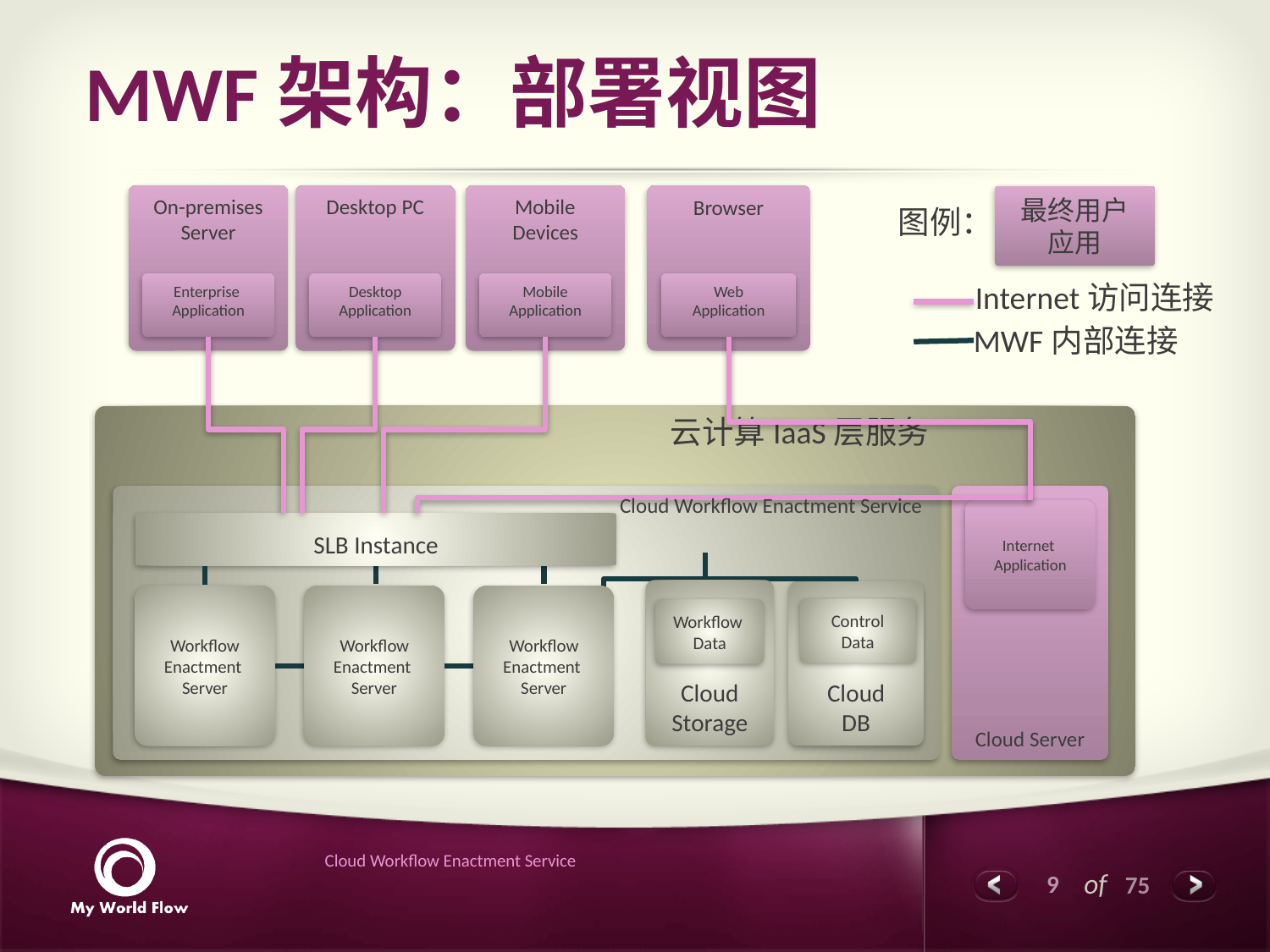

# MWF架构：部署视图
On-premises
Server
Enterprise
Application
Desktop PC
Desktop
Application
Mobile Devices
Mobile
Application
Browser
Web
Application
最终用户应用
图例：
Internet访问连接
MWF内部连接

云计算IaaS层服务
Cloud Workflow Enactment Service

Cloud Server
Internet
Application
SLB Instance

Cloud
Storage
Cloud
DB
Workflow Enactment
Server
Workflow Enactment
Server
Workflow Enactment
Server
Control
Data
Workflow
Data